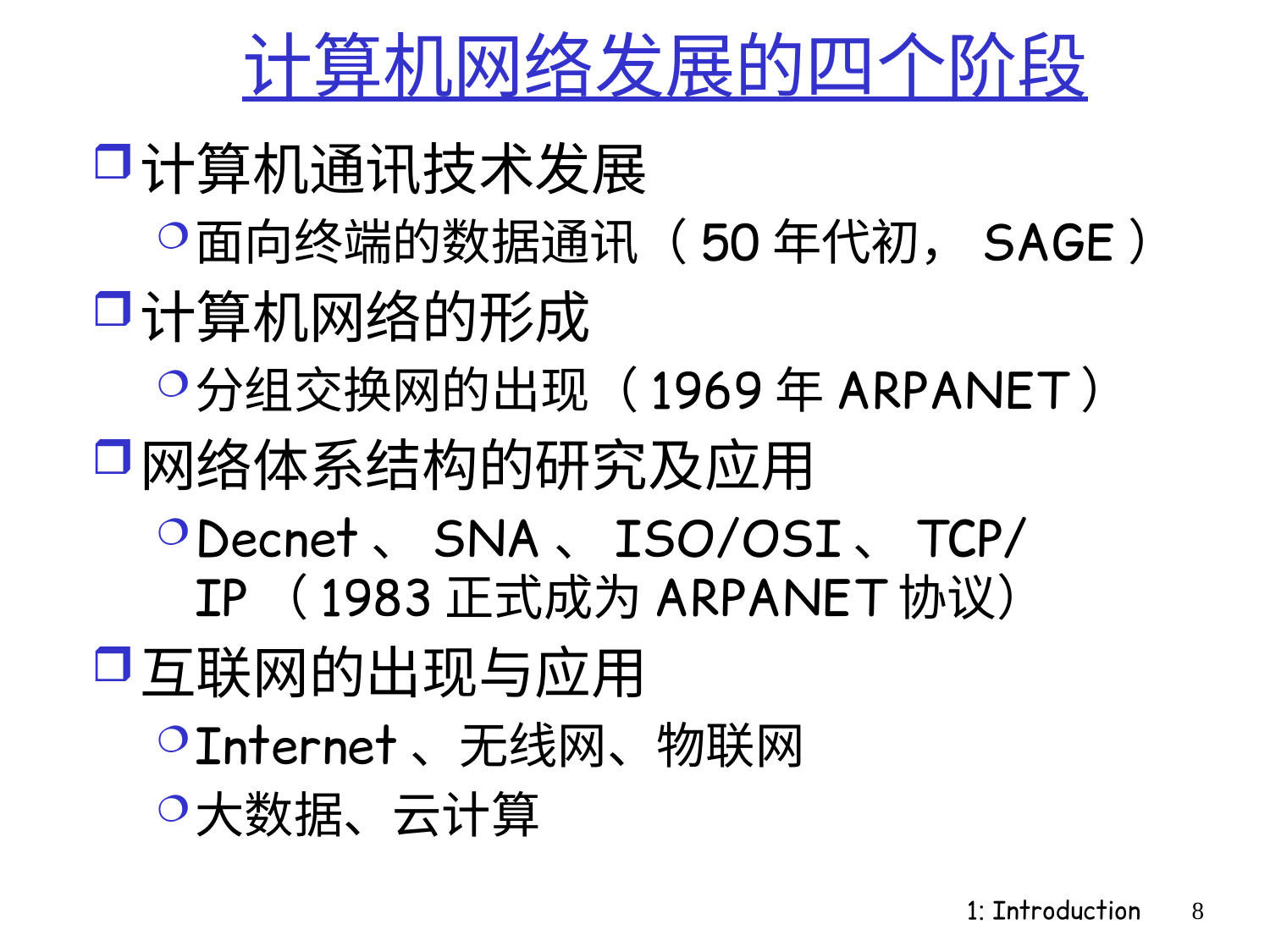

# 计算机网络发展的四个阶段
计算机通讯技术发展
面向终端的数据通讯（50年代初，SAGE）
计算机网络的形成
分组交换网的出现（1969年ARPANET）
网络体系结构的研究及应用
Decnet、SNA、ISO/OSI、TCP/IP（1983正式成为ARPANET协议）
互联网的出现与应用
Internet、无线网、物联网
大数据、云计算
1: Introduction
8